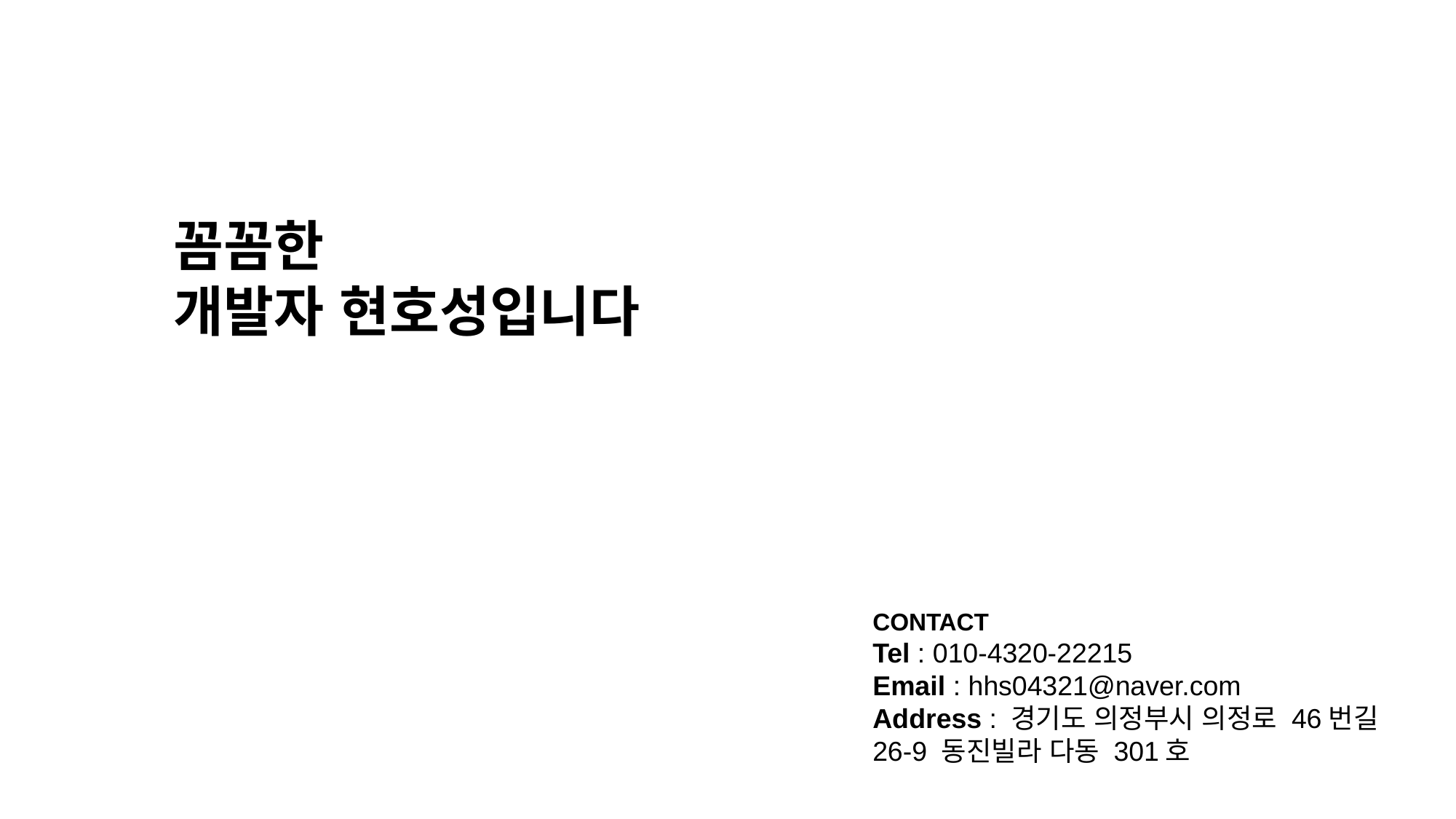

꼼꼼한
개발자 현호성입니다
CONTACT
Tel : 010-4320-22215
Email : hhs04321@naver.com
Address : 경기도 의정부시 의정로 46번길
26-9 동진빌라 다동 301호